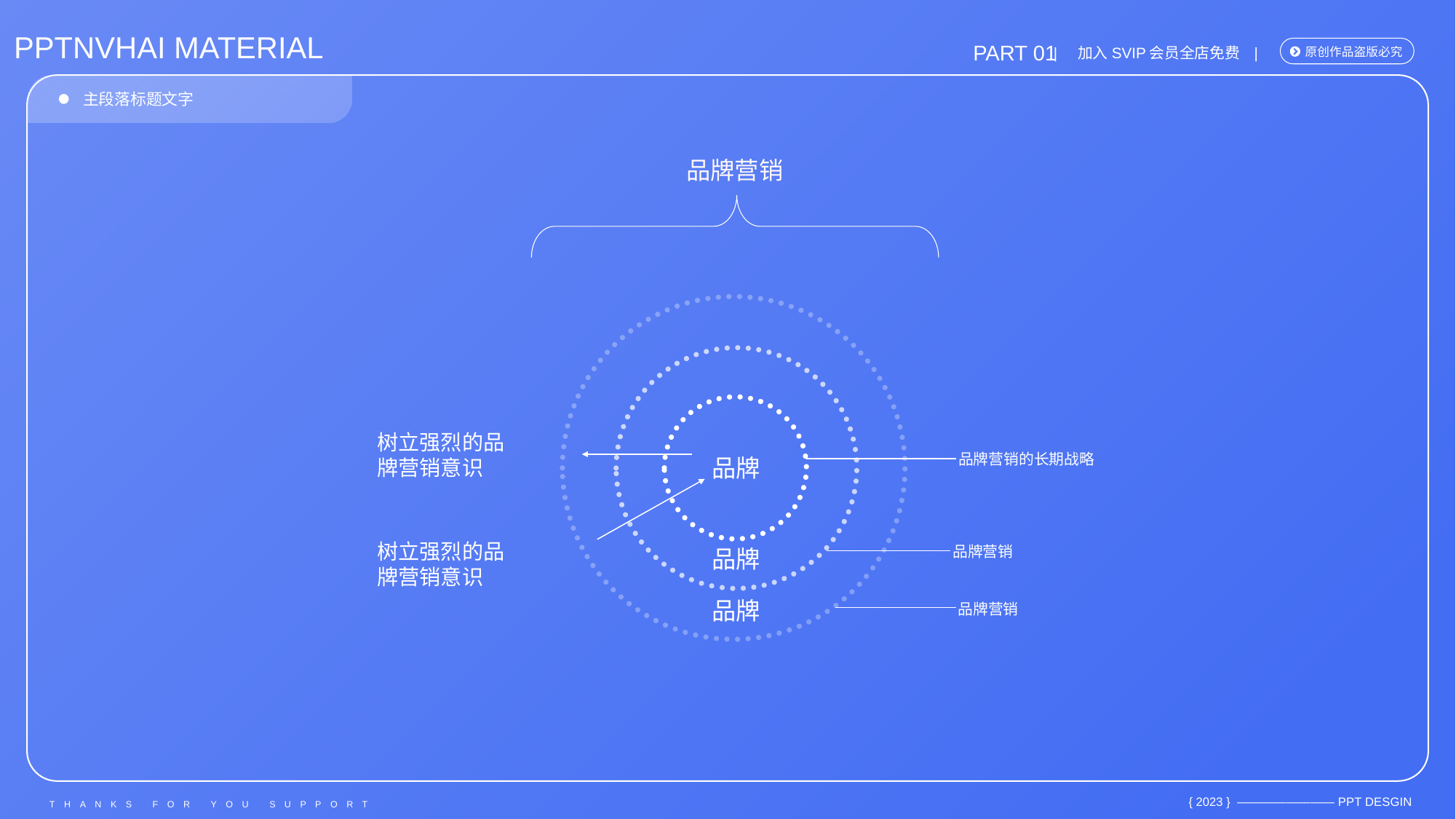

品牌营销

树立强烈的品牌营销意识
品牌营销的长期战略
品牌
树立强烈的品牌营销意识
品牌营销
品牌
品牌
品牌营销